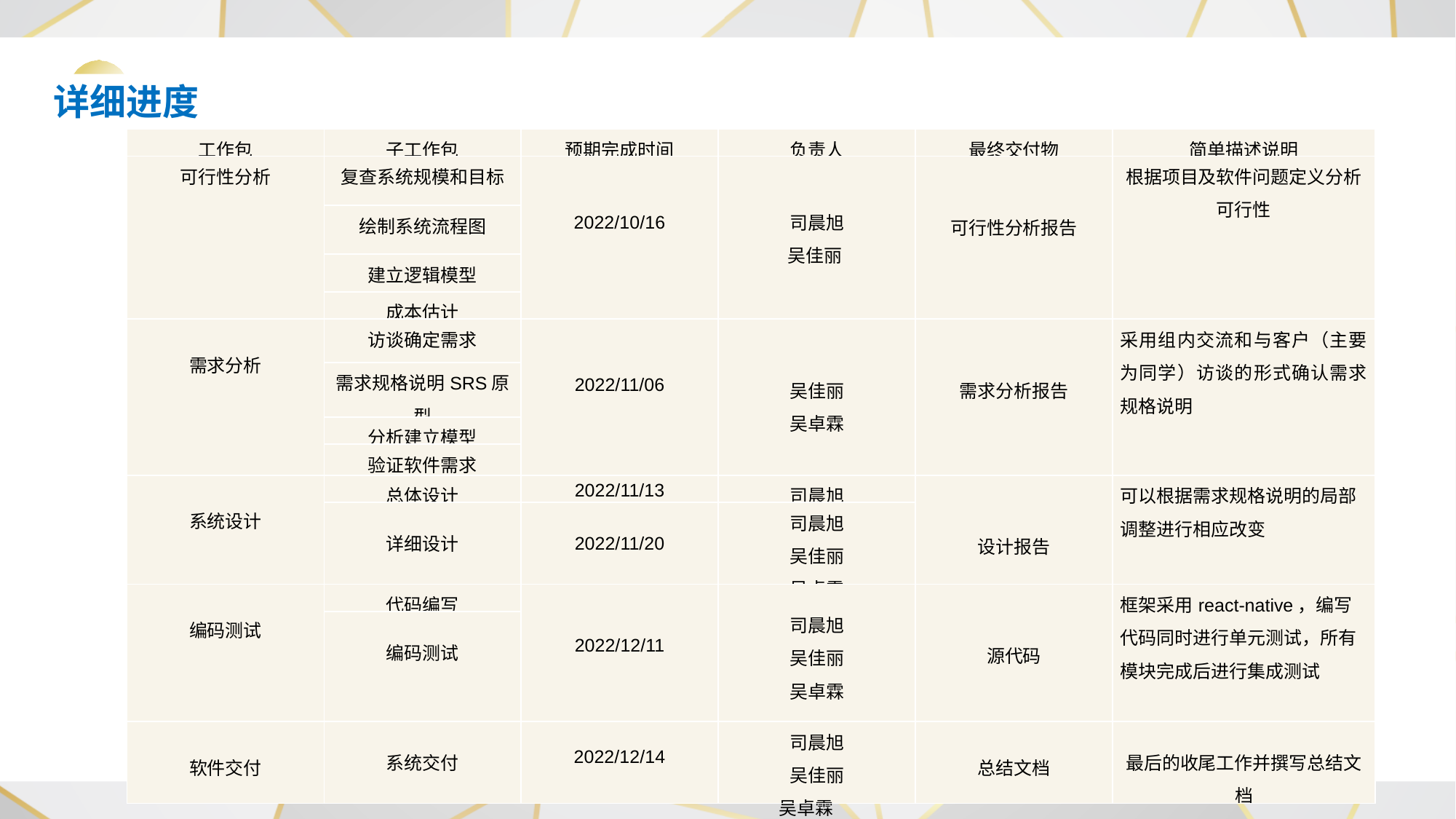

详细进度
| 工作包 | 子工作包 | 预期完成时间 | 负责人 | 最终交付物 | 简单描述说明 |
| --- | --- | --- | --- | --- | --- |
| 可行性分析 | 复查系统规模和目标 | 2022/10/16 | 司晨旭 吴佳丽 | 可行性分析报告 | 根据项目及软件问题定义分析可行性 |
|  | 绘制系统流程图 |  |  |  |  |
|  | 建立逻辑模型 |  |  |  |  |
|  | 成本估计 |  |  |  |  |
| 需求分析 | 访谈确定需求 | 2022/11/06 | 吴佳丽 吴卓霖 | 需求分析报告 | 采用组内交流和与客户（主要为同学）访谈的形式确认需求规格说明 |
|  | 需求规格说明SRS原型 |  |  |  |  |
|  | 分析建立模型 |  |  |  |  |
|  | 验证软件需求 |  |  |  |  |
| 系统设计 | 总体设计 | 2022/11/13 | 司晨旭 | 设计报告 | 可以根据需求规格说明的局部调整进行相应改变 |
|  | 详细设计 | 2022/11/20 | 司晨旭 吴佳丽 吴卓霖 |  |  |
| 编码测试 | 代码编写 | 2022/12/11 | 司晨旭 吴佳丽 吴卓霖 | 源代码 | 框架采用react-native，编写代码同时进行单元测试，所有模块完成后进行集成测试 |
|  | 编码测试 |  |  |  |  |
| 软件交付 | 系统交付 | 2022/12/14 | 司晨旭 吴佳丽 吴卓霖 | 总结文档 | 最后的收尾工作并撰写总结文档 |